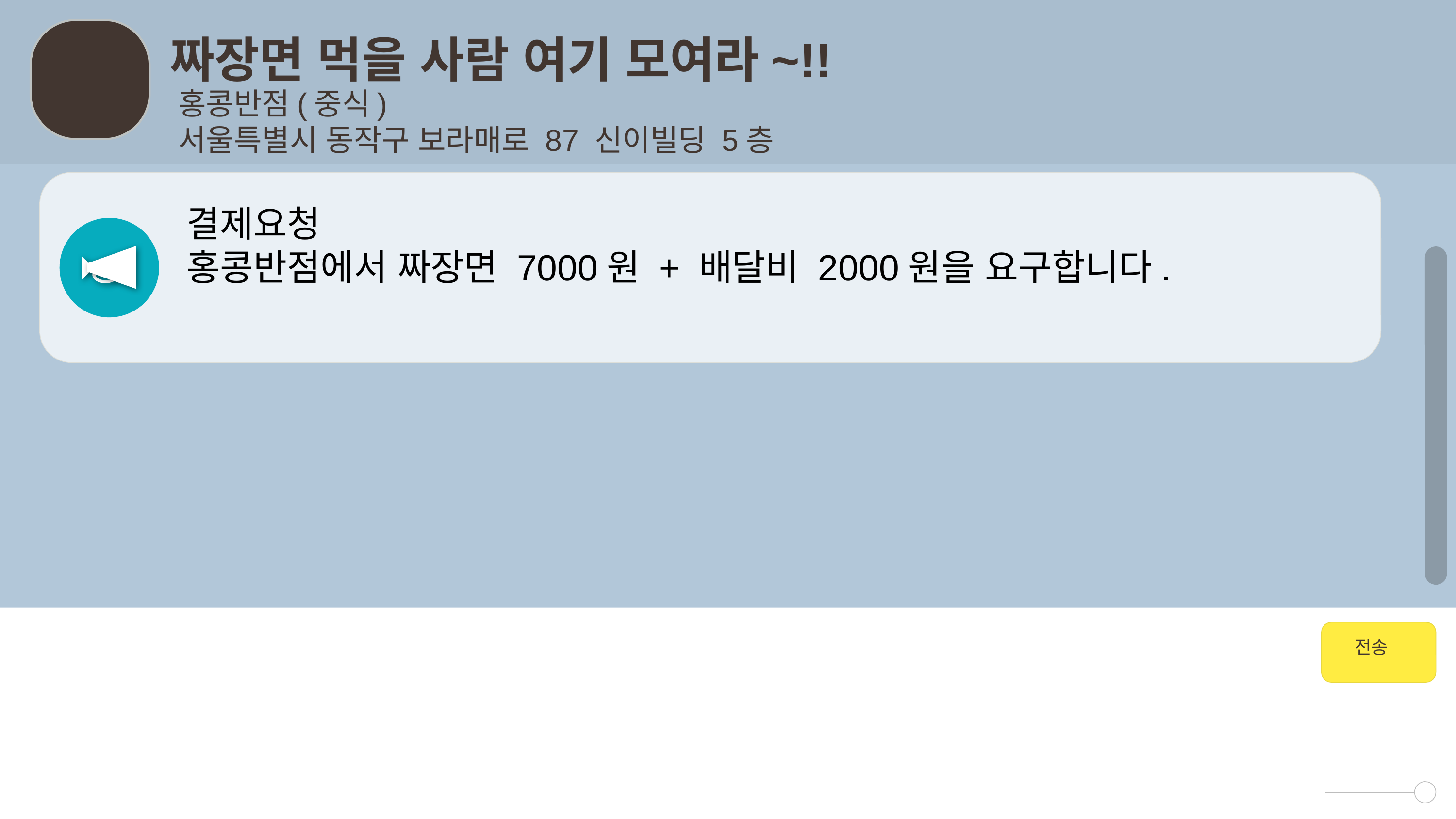

사용된 폰트
디자인 랩
Design-enjoy.xyz
사용된 색상

짜장면 먹을 사람 여기 모여라~!!
나눔스퀘어 LIGTH
나눔스퀘어 EXTRA BOLD
배달의 민족 도현
배달의 민족 주아
홍콩반점(중식)
서울특별시 동작구 보라매로 87 신이빌딩 5층

결제요청
홍콩반점에서 짜장면 7000원 + 배달비 2000원을 요구합니다.

전송